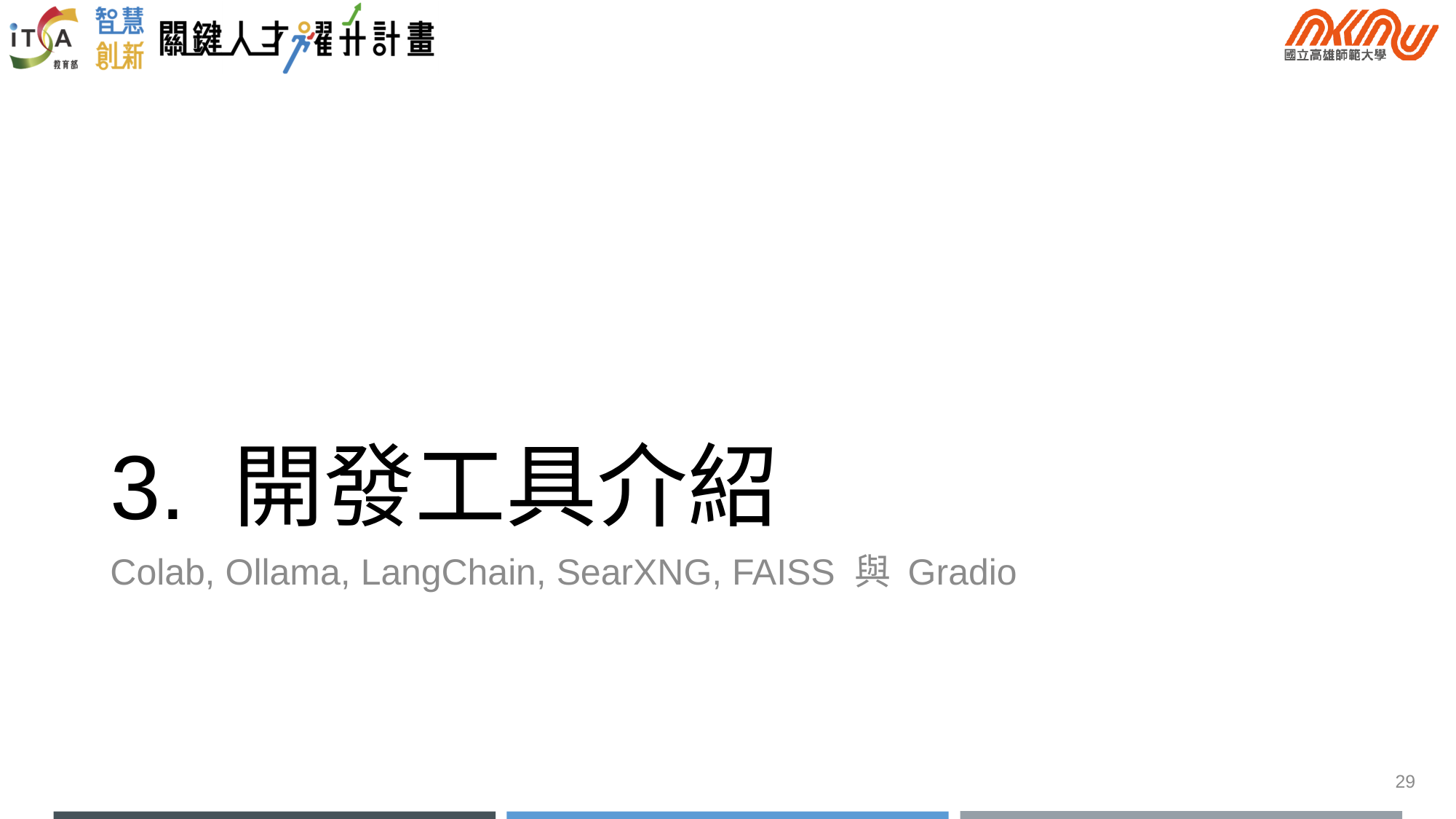

# 3. 開發工具介紹
Colab, Ollama, LangChain, SearXNG, FAISS 與 Gradio
29